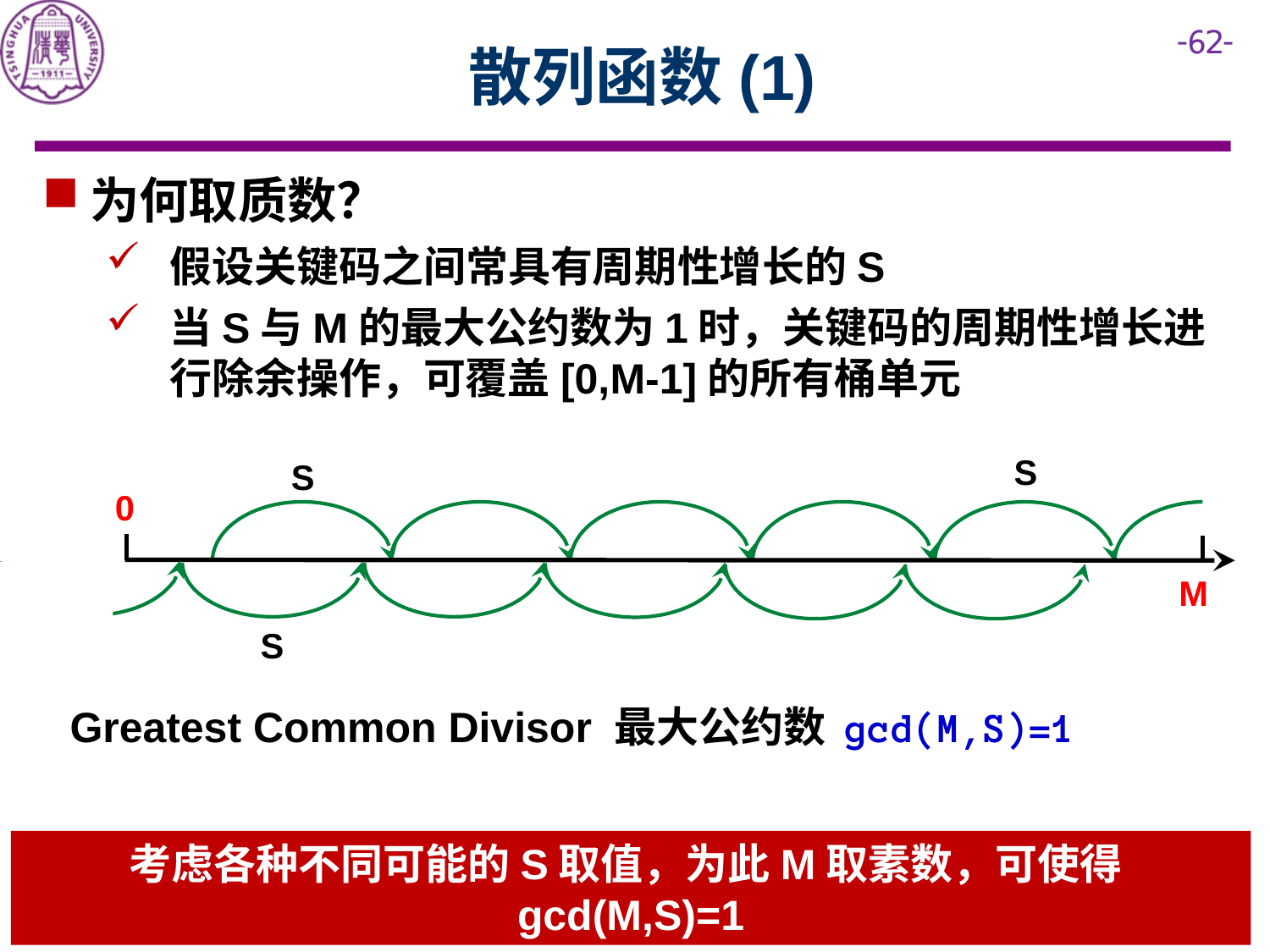

# 散列函数(1)
为何取质数？
假设关键码之间常具有周期性增长的S
当S与M的最大公约数为1时，关键码的周期性增长进行除余操作，可覆盖[0,M-1]的所有桶单元
S
S
0

M
S
Greatest Common Divisor 最大公约数 gcd(M,S)=1
考虑各种不同可能的S取值，为此M取素数，可使得gcd(M,S)=1